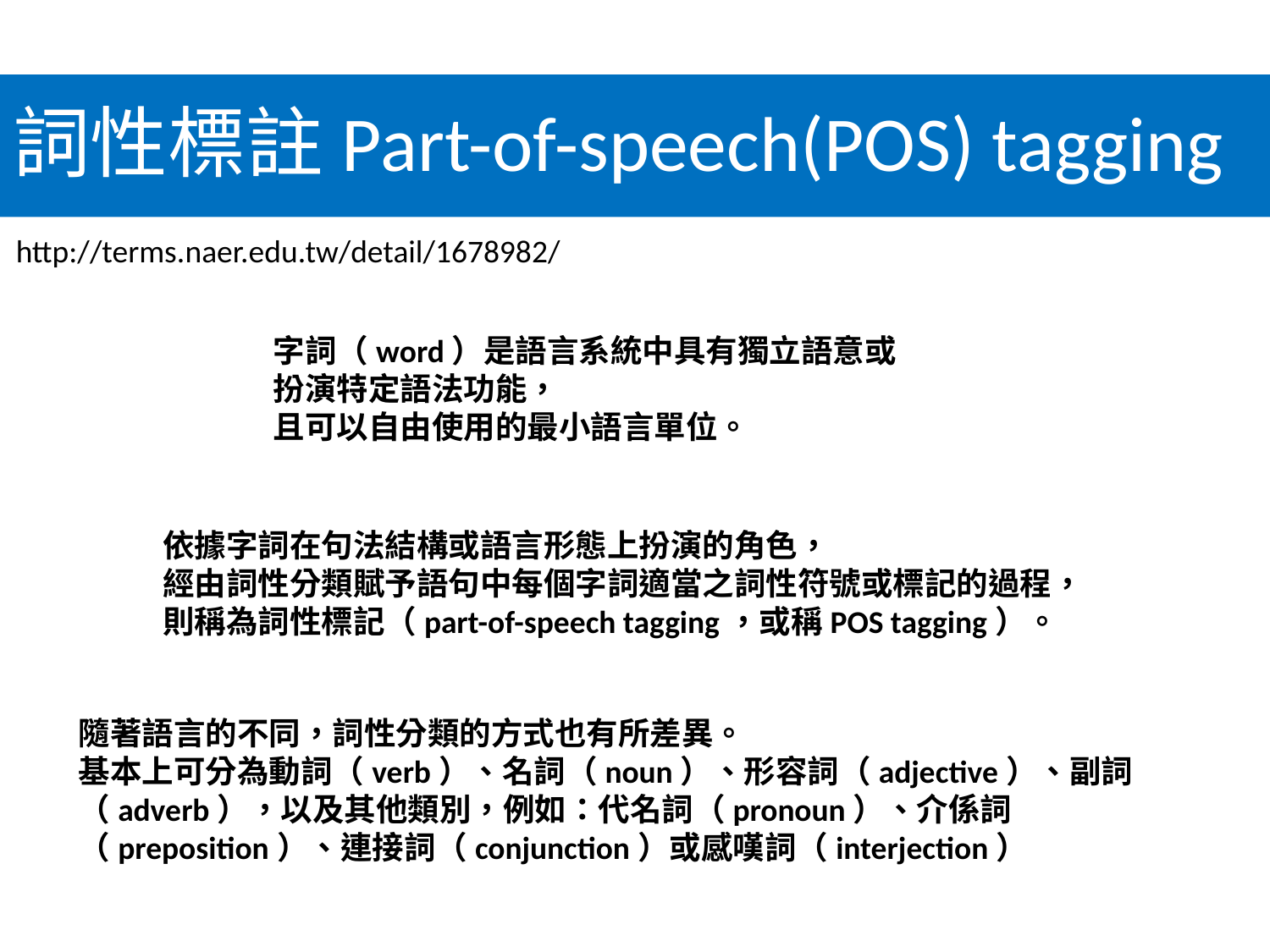

# 詞性標註Part-of-speech(POS) tagging
http://terms.naer.edu.tw/detail/1678982/
字詞（word）是語言系統中具有獨立語意或扮演特定語法功能，
且可以自由使用的最小語言單位。

依據字詞在句法結構或語言形態上扮演的角色，
經由詞性分類賦予語句中每個字詞適當之詞性符號或標記的過程，
則稱為詞性標記（part-of-speech tagging，或稱POS tagging）。
隨著語言的不同，詞性分類的方式也有所差異。
基本上可分為動詞（verb）、名詞（noun）、形容詞（adjective）、副詞（adverb），以及其他類別，例如：代名詞（pronoun）、介係詞（preposition）、連接詞（conjunction）或感嘆詞（interjection）